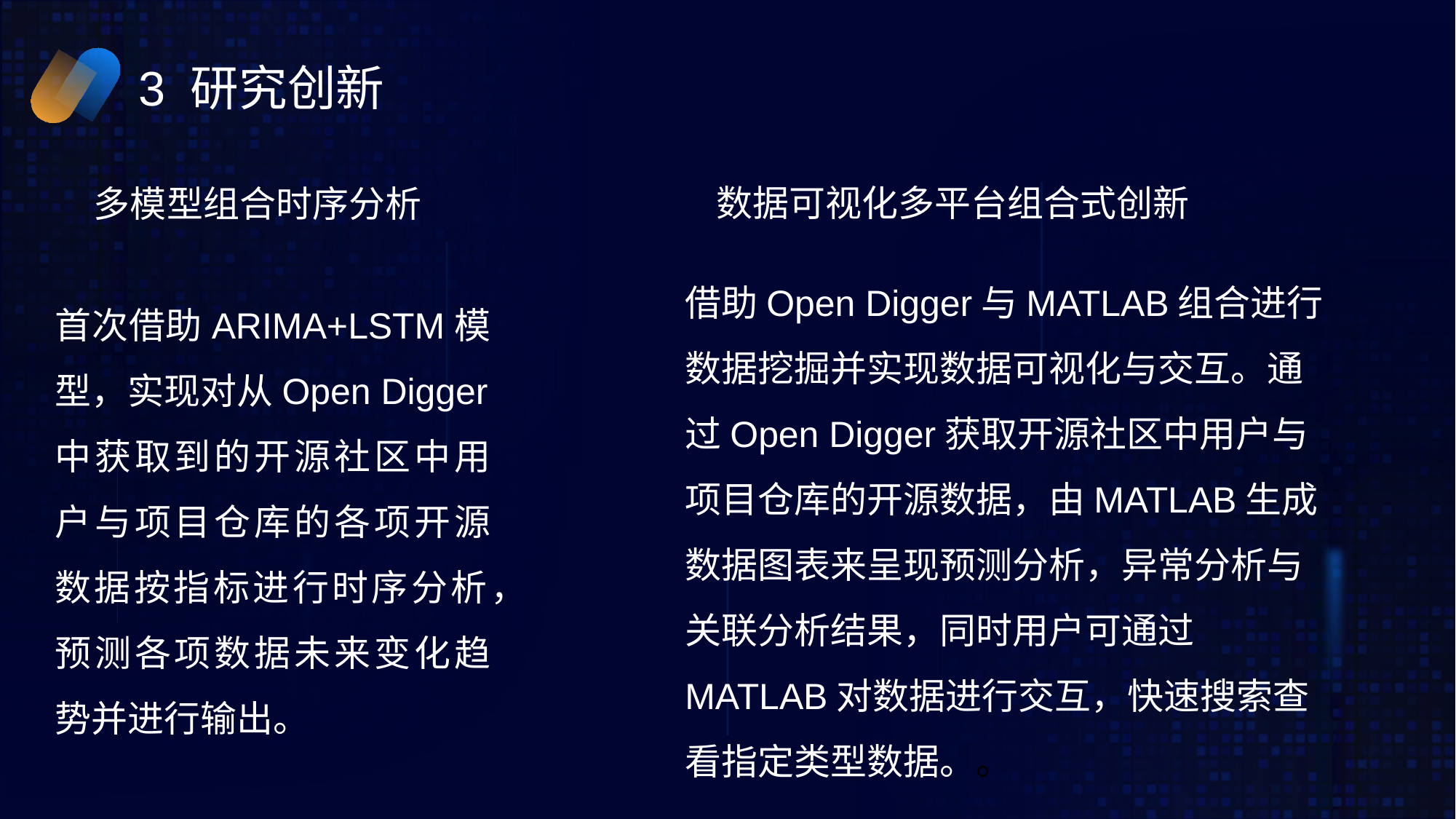

# 3 研究创新
数据可视化多平台组合式创新
多模型组合时序分析
借助Open Digger与MATLAB组合进行数据挖掘并实现数据可视化与交互。通过Open Digger获取开源社区中用户与项目仓库的开源数据，由MATLAB生成数据图表来呈现预测分析，异常分析与关联分析结果，同时用户可通过MATLAB对数据进行交互，快速搜索查看指定类型数据。。
首次借助ARIMA+LSTM模型，实现对从Open Digger中获取到的开源社区中用户与项目仓库的各项开源数据按指标进行时序分析，预测各项数据未来变化趋势并进行输出。